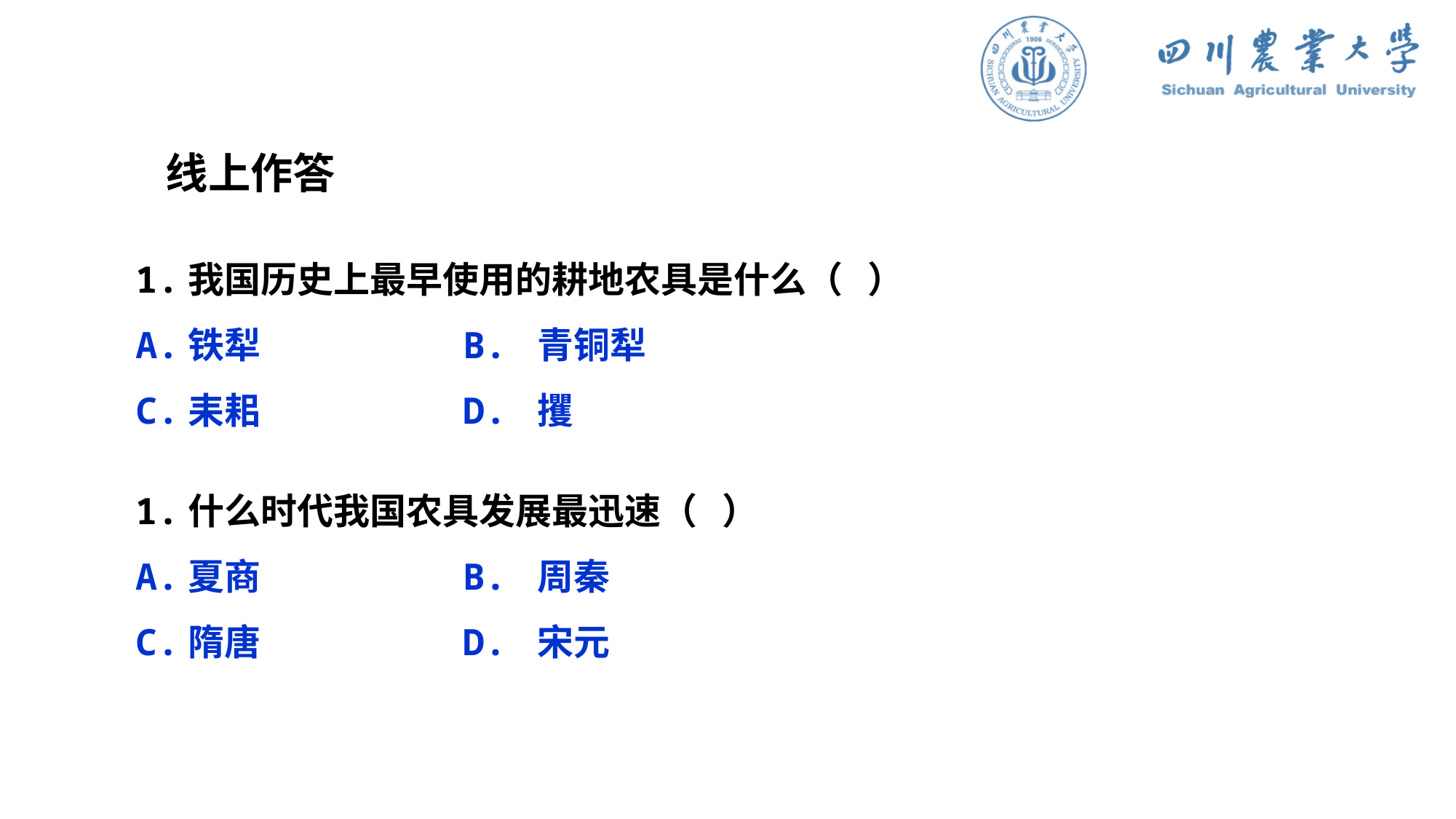

线上作答

1.我国历史上最早使用的耕地农具是什么（   ）
A.铁犁		B. 青铜犁
C.耒耜		D. 攫

1.什么时代我国农具发展最迅速（   ）
A.夏商		B. 周秦
C.隋唐		D. 宋元